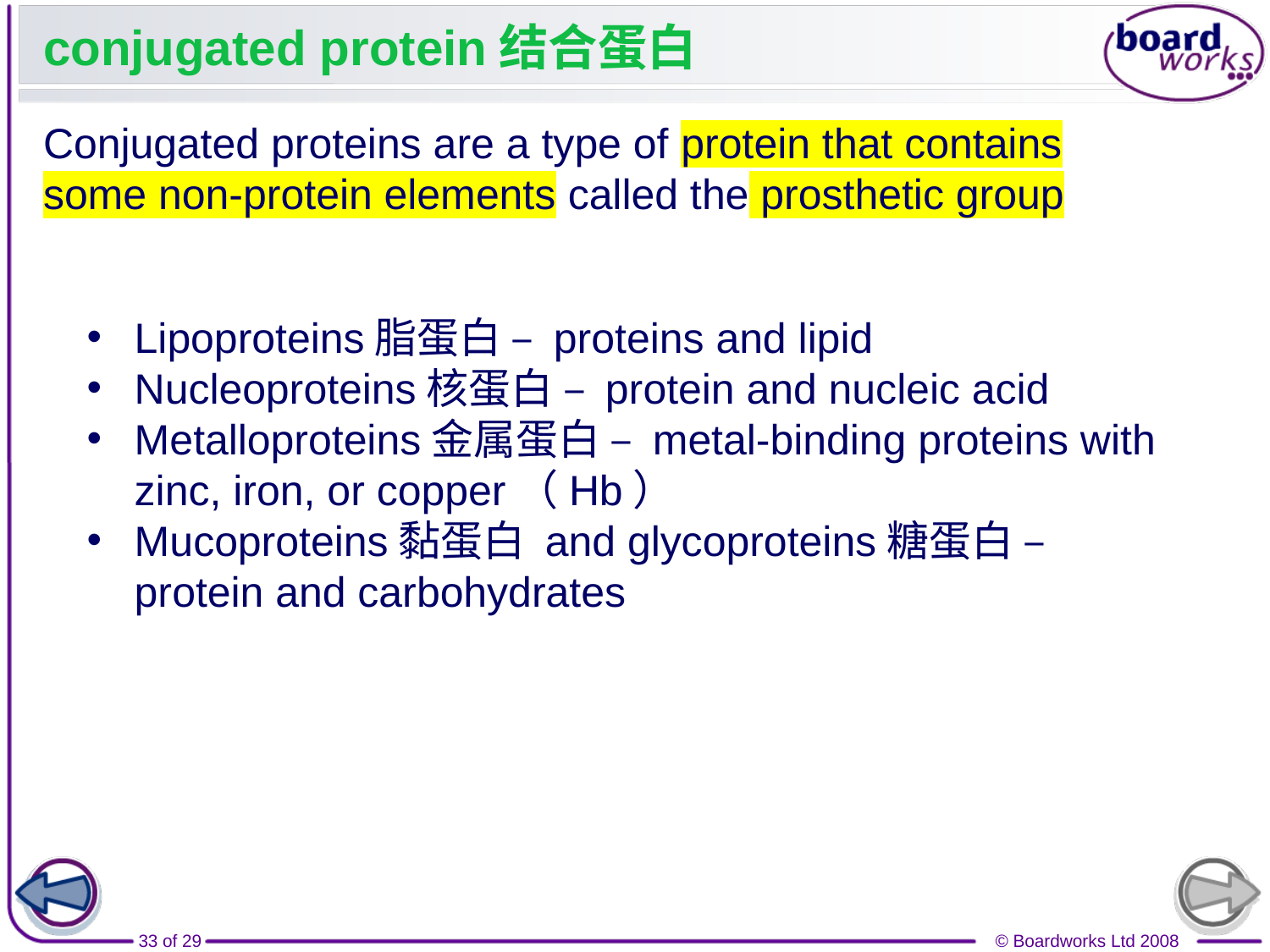

# conjugated protein结合蛋白
Conjugated proteins are a type of protein that contains some non-protein elements called the prosthetic group
Lipoproteins脂蛋白 – proteins and lipid
Nucleoproteins核蛋白 – protein and nucleic acid
Metalloproteins金属蛋白 – metal-binding proteins with zinc, iron, or copper（Hb）
Mucoproteins黏蛋白 and glycoproteins糖蛋白 – protein and carbohydrates